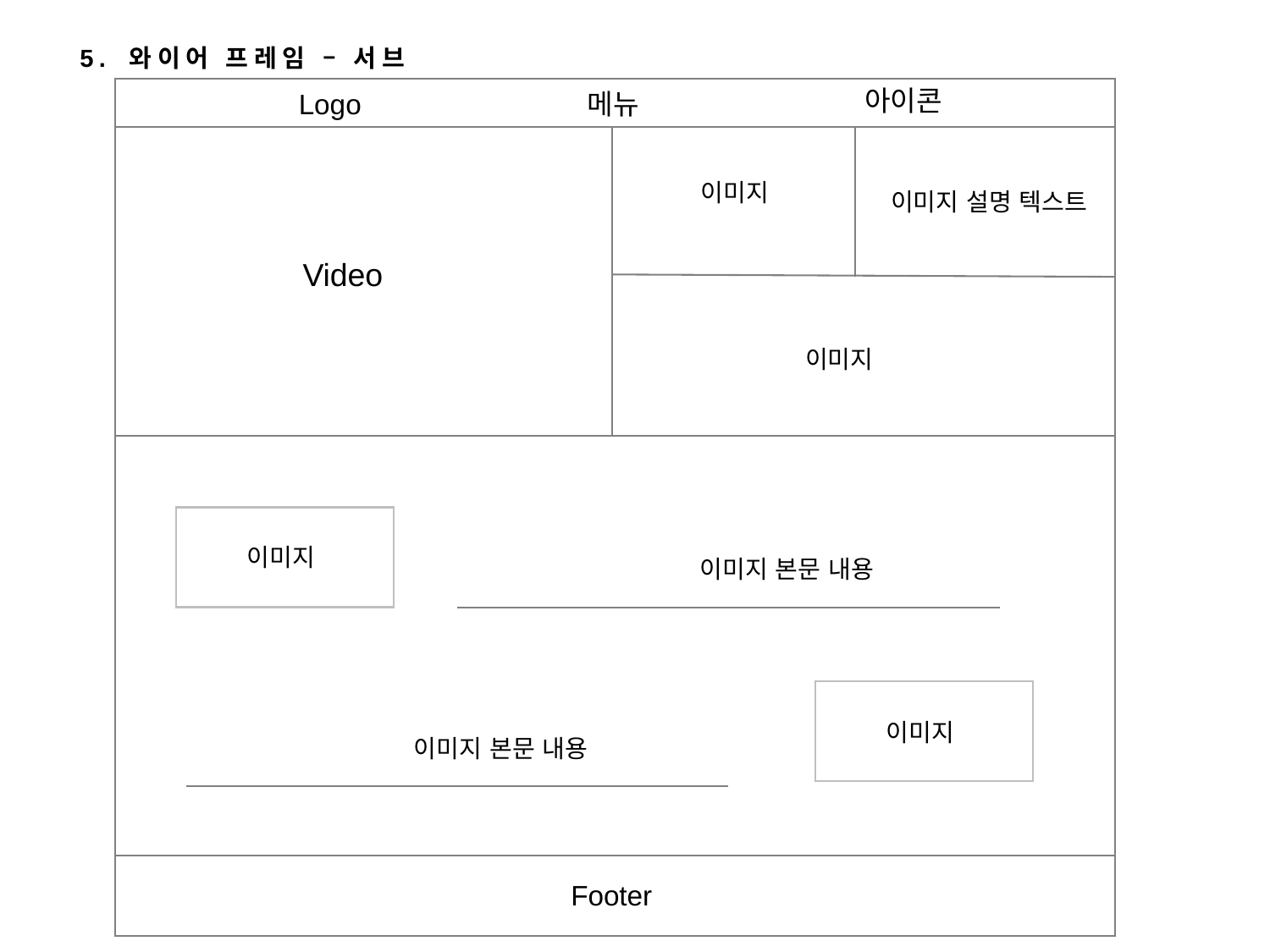

5. 와이어 프레임 – 서브
아이콘

Logo
메뉴
이미지
이미지 설명 텍스트
Video
이미지

이미지
이미지 본문 내용

이미지
이미지 본문 내용
Footer